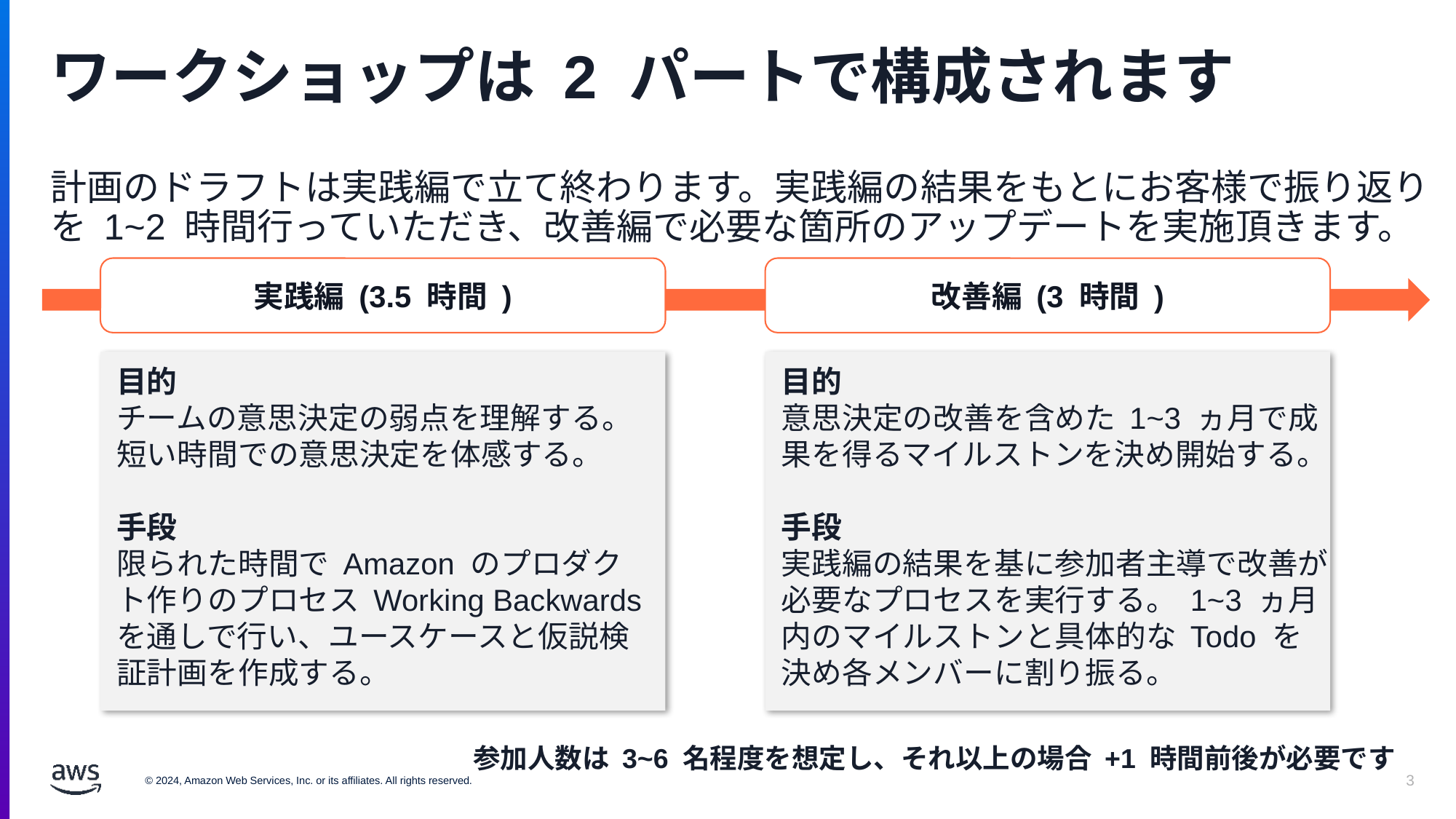

# ワークショップは 2 パートで構成されます
計画のドラフトは実践編で立て終わります。実践編の結果をもとにお客様で振り返りを 1~2 時間行っていただき、改善編で必要な箇所のアップデートを実施頂きます。
実践編 (3.5 時間 )
改善編 (3 時間 )

目的
チームの意思決定の弱点を理解する。
短い時間での意思決定を体感する。

手段
限られた時間で Amazon のプロダクト作りのプロセス Working Backwards を通しで行い、ユースケースと仮説検証計画を作成する。
目的
意思決定の改善を含めた 1~3 ヵ月で成果を得るマイルストンを決め開始する。

手段
実践編の結果を基に参加者主導で改善が必要なプロセスを実行する。 1~3 ヵ月内のマイルストンと具体的な Todo を決め各メンバーに割り振る。
参加人数は 3~6 名程度を想定し、それ以上の場合 +1 時間前後が必要です
3